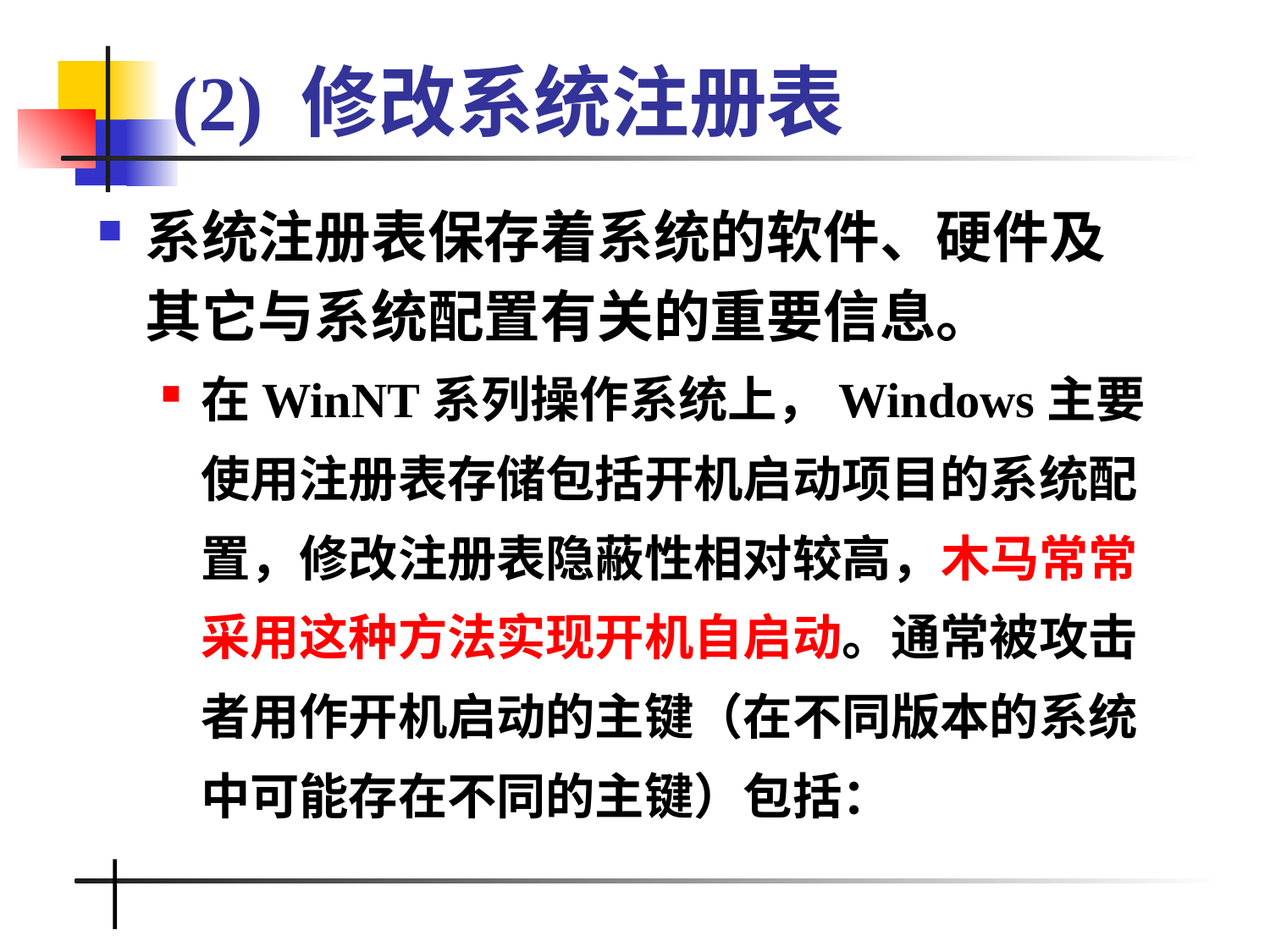

# (2) 修改系统注册表
系统注册表保存着系统的软件、硬件及其它与系统配置有关的重要信息。
在WinNT系列操作系统上，Windows主要使用注册表存储包括开机启动项目的系统配置，修改注册表隐蔽性相对较高，木马常常采用这种方法实现开机自启动。通常被攻击者用作开机启动的主键（在不同版本的系统中可能存在不同的主键）包括：